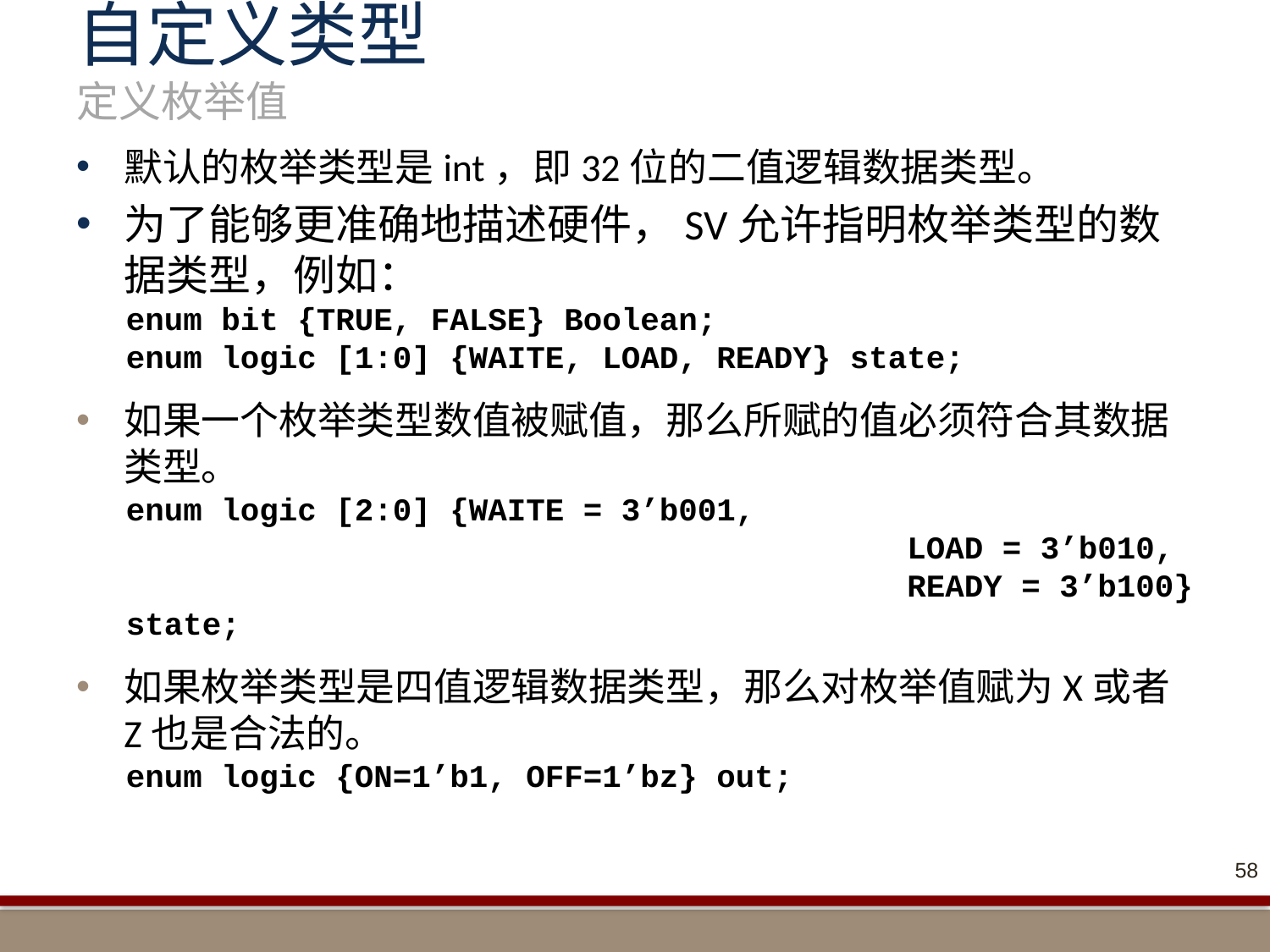

# 自定义类型 定义枚举值
默认的枚举类型是int，即32位的二值逻辑数据类型。
为了能够更准确地描述硬件，SV允许指明枚举类型的数据类型，例如：
enum bit {TRUE, FALSE} Boolean;
enum logic [1:0] {WAITE, LOAD, READY} state;
如果一个枚举类型数值被赋值，那么所赋的值必须符合其数据类型。
enum logic [2:0] {WAITE = 3’b001,
						 LOAD = 3’b010,
						 READY = 3’b100} state;
如果枚举类型是四值逻辑数据类型，那么对枚举值赋为X或者Z也是合法的。
enum logic {ON=1’b1, OFF=1’bz} out;
58